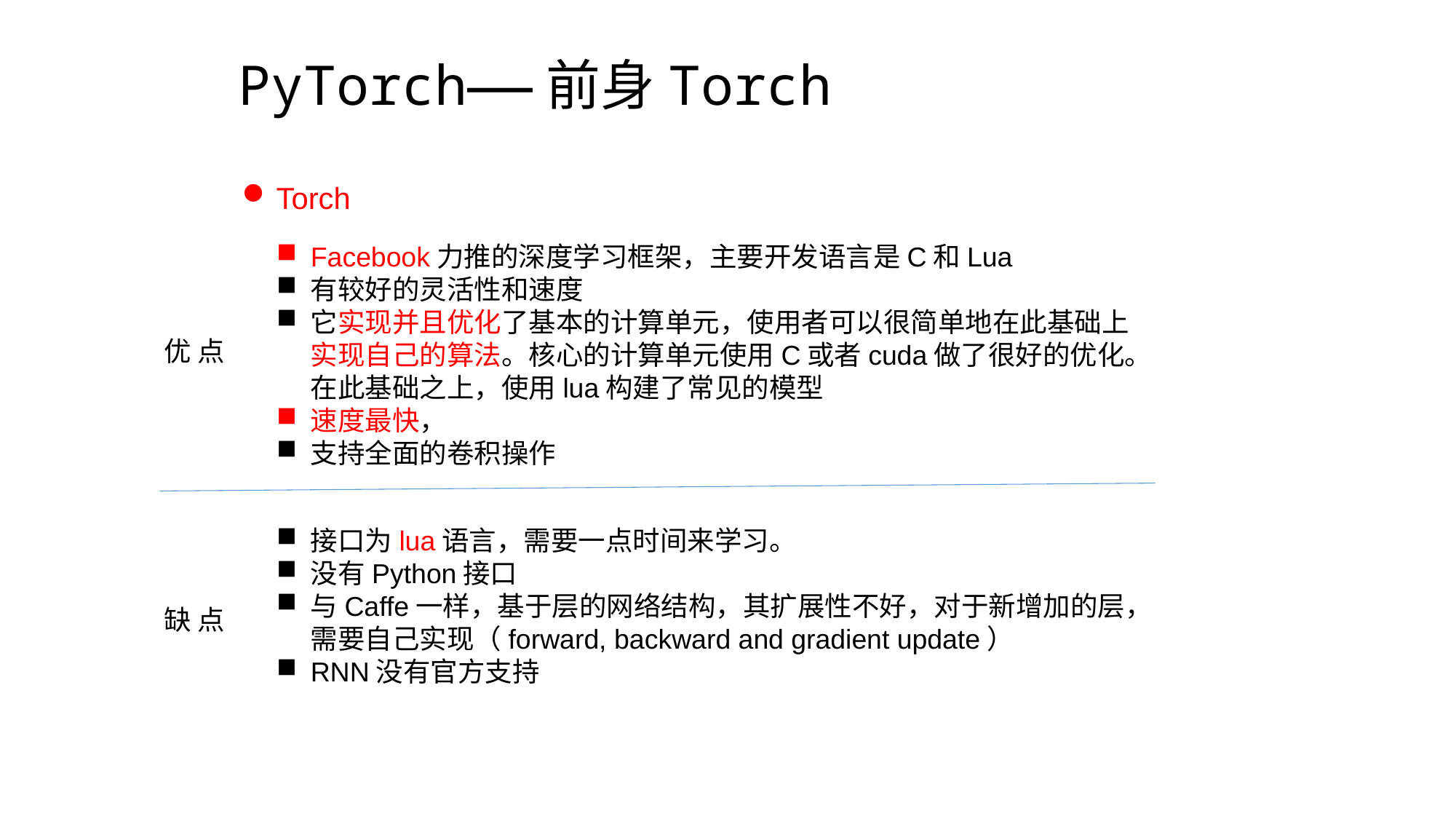

PyTorch——前身Torch
Torch
Facebook力推的深度学习框架，主要开发语言是C和Lua
有较好的灵活性和速度
它实现并且优化了基本的计算单元，使用者可以很简单地在此基础上实现自己的算法。核心的计算单元使用C或者cuda做了很好的优化。在此基础之上，使用lua构建了常见的模型
速度最快，
支持全面的卷积操作
优 点
接口为lua语言，需要一点时间来学习。
没有Python接口
与Caffe一样，基于层的网络结构，其扩展性不好，对于新增加的层，需要自己实现（forward, backward and gradient update）
RNN没有官方支持
缺 点